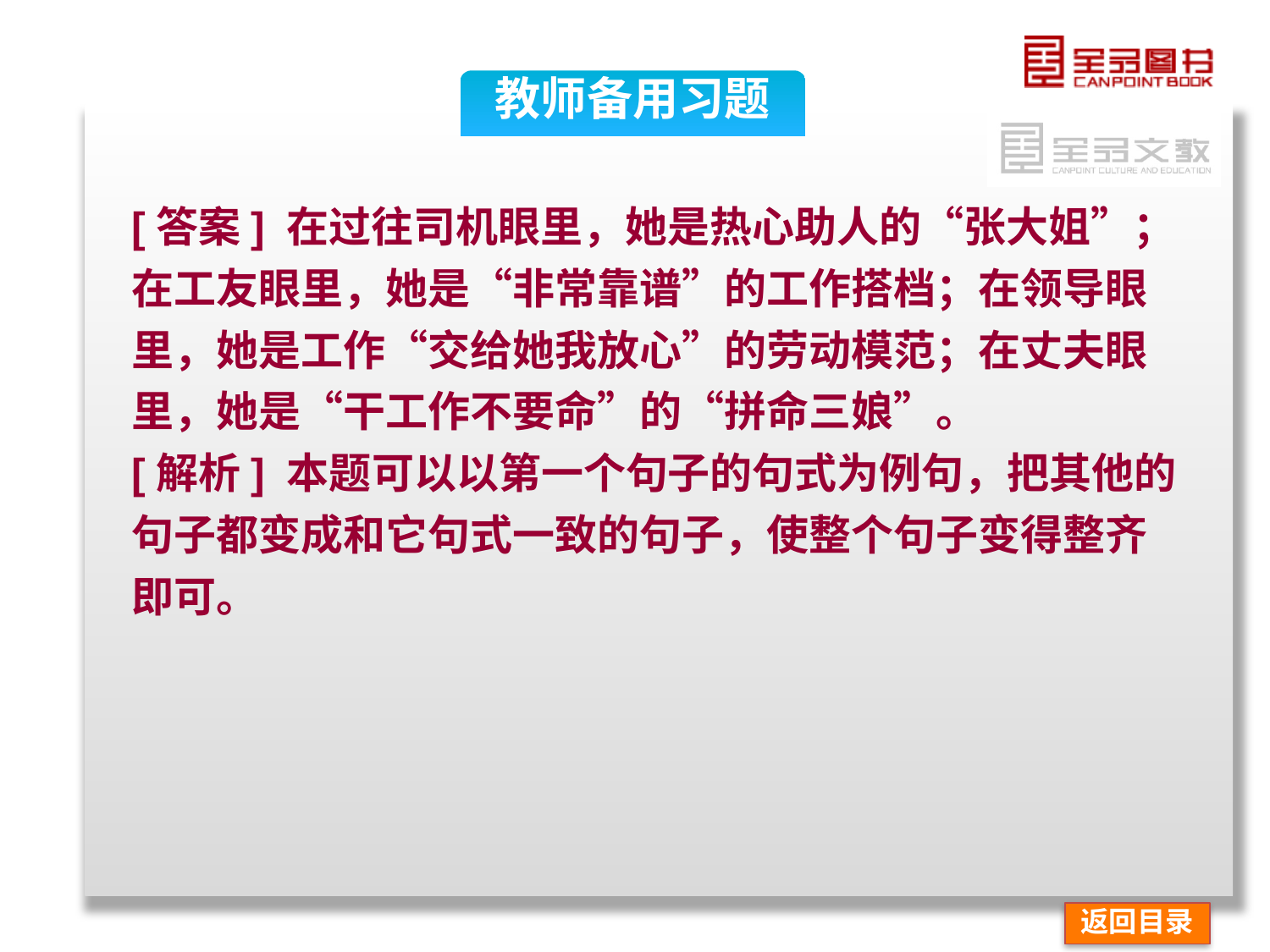

教师备用习题
[答案] 在过往司机眼里，她是热心助人的“张大姐”；在工友眼里，她是“非常靠谱”的工作搭档；在领导眼里，她是工作“交给她我放心”的劳动模范；在丈夫眼里，她是“干工作不要命”的“拼命三娘”。
[解析] 本题可以以第一个句子的句式为例句，把其他的句子都变成和它句式一致的句子，使整个句子变得整齐即可。
返回目录